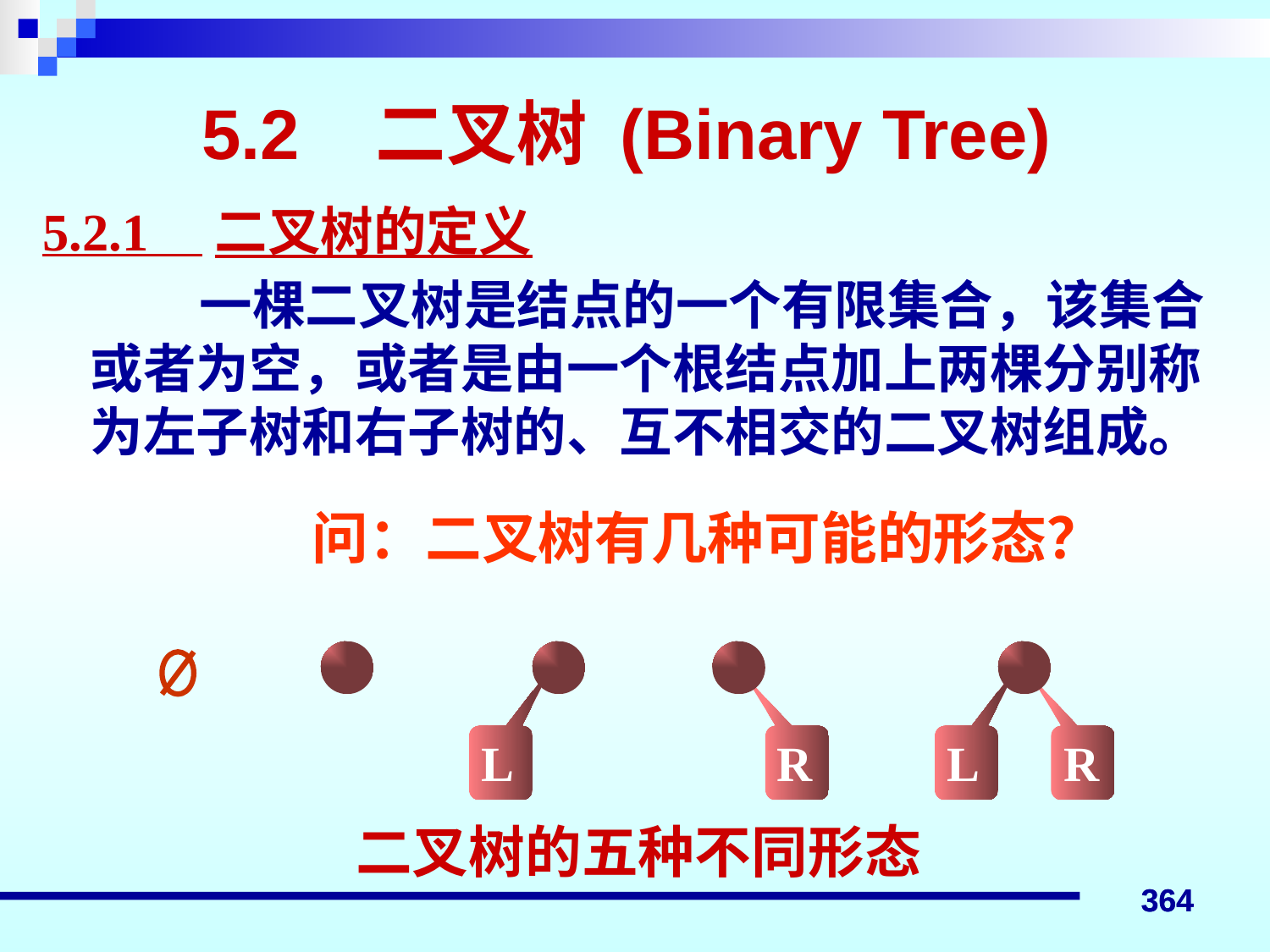

# 5.2   二叉树 (Binary Tree)
5.2.1    二叉树的定义
	        一棵二叉树是结点的一个有限集合，该集合或者为空，或者是由一个根结点加上两棵分别称为左子树和右子树的、互不相交的二叉树组成。
问：二叉树有几种可能的形态？

L
R

L

R
二叉树的五种不同形态
364
364